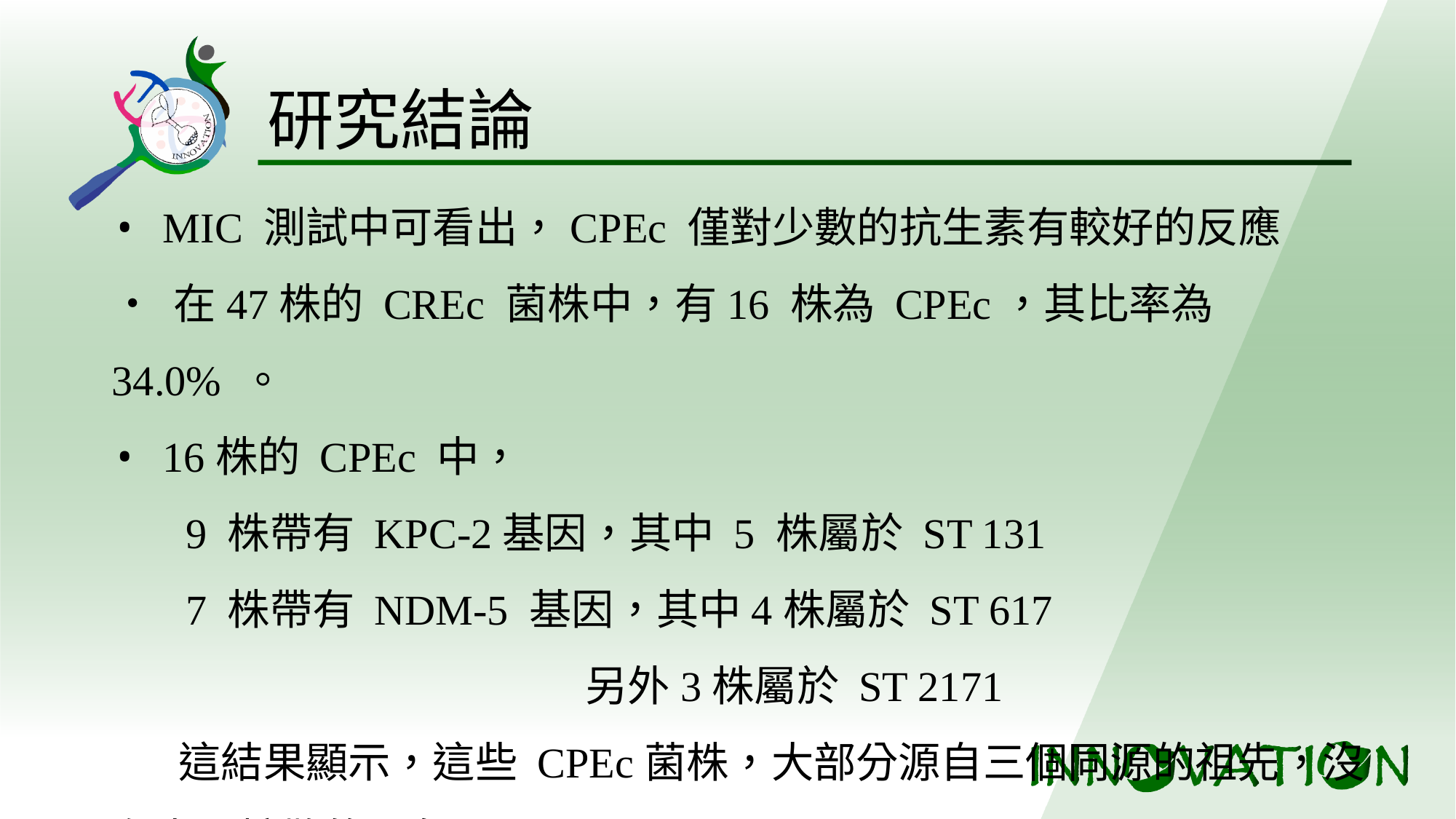

# 研究結論
• MIC 測試中可看出，CPEc 僅對少數的抗生素有較好的反應
• 在47株的 CREc 菌株中，有16 株為 CPEc，其比率為 34.0% 。
• 16株的 CPEc 中，
       9 株帶有 KPC-2基因，其中 5 株屬於 ST 131
       7 株帶有 NDM-5 基因，其中4株屬於 ST 617
                                                 另外3株屬於 ST 2171
      這結果顯示，這些 CPEc菌株，大部分源自三個同源的祖先，沒有水平擴散的現象。